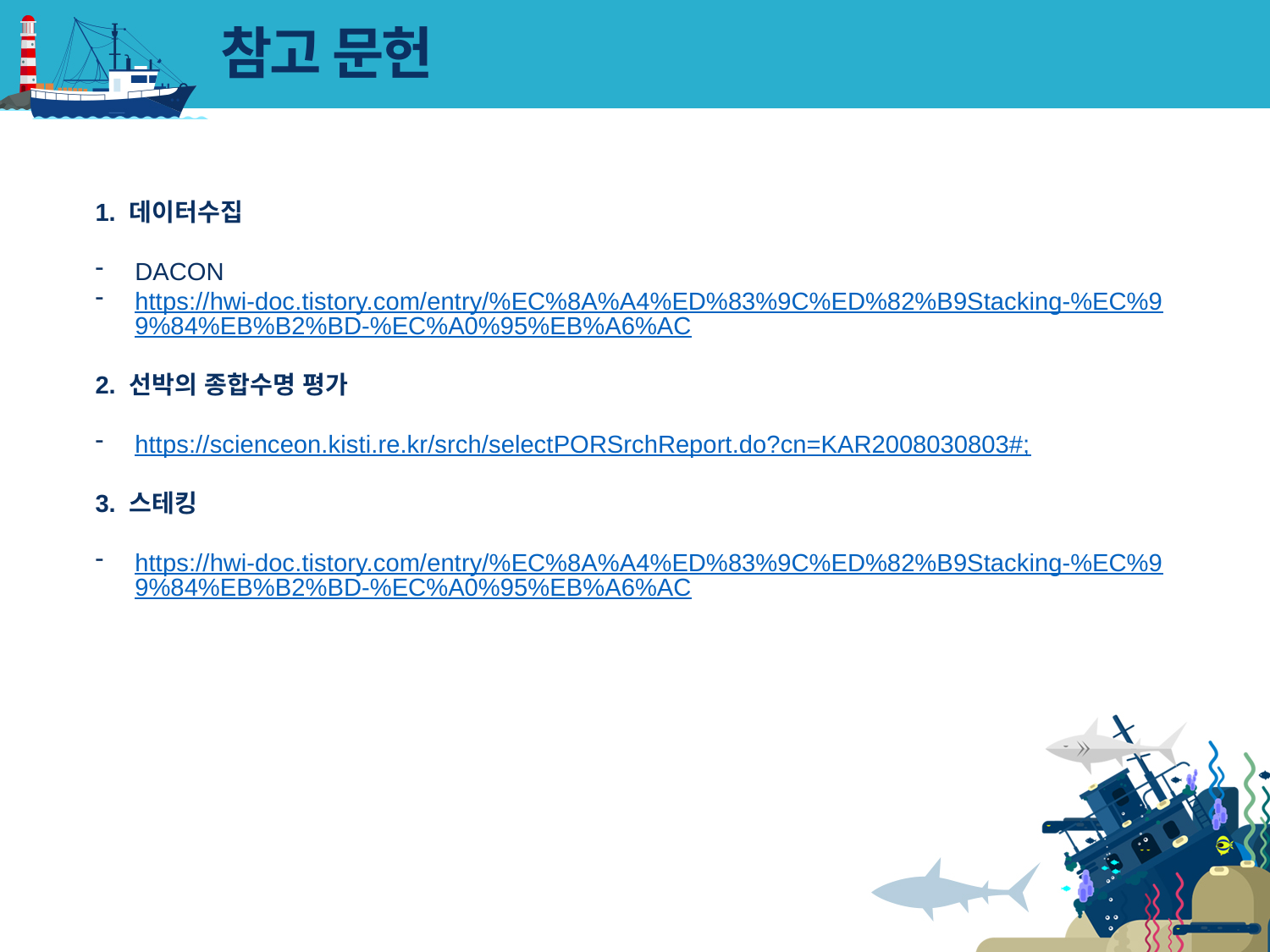

# 참고 문헌
1. 데이터수집

DACON
https://hwi-doc.tistory.com/entry/%EC%8A%A4%ED%83%9C%ED%82%B9Stacking-%EC%99%84%EB%B2%BD-%EC%A0%95%EB%A6%AC

2. 선박의 종합수명 평가

https://scienceon.kisti.re.kr/srch/selectPORSrchReport.do?cn=KAR2008030803#;

3. 스테킹

https://hwi-doc.tistory.com/entry/%EC%8A%A4%ED%83%9C%ED%82%B9Stacking-%EC%99%84%EB%B2%BD-%EC%A0%95%EB%A6%AC